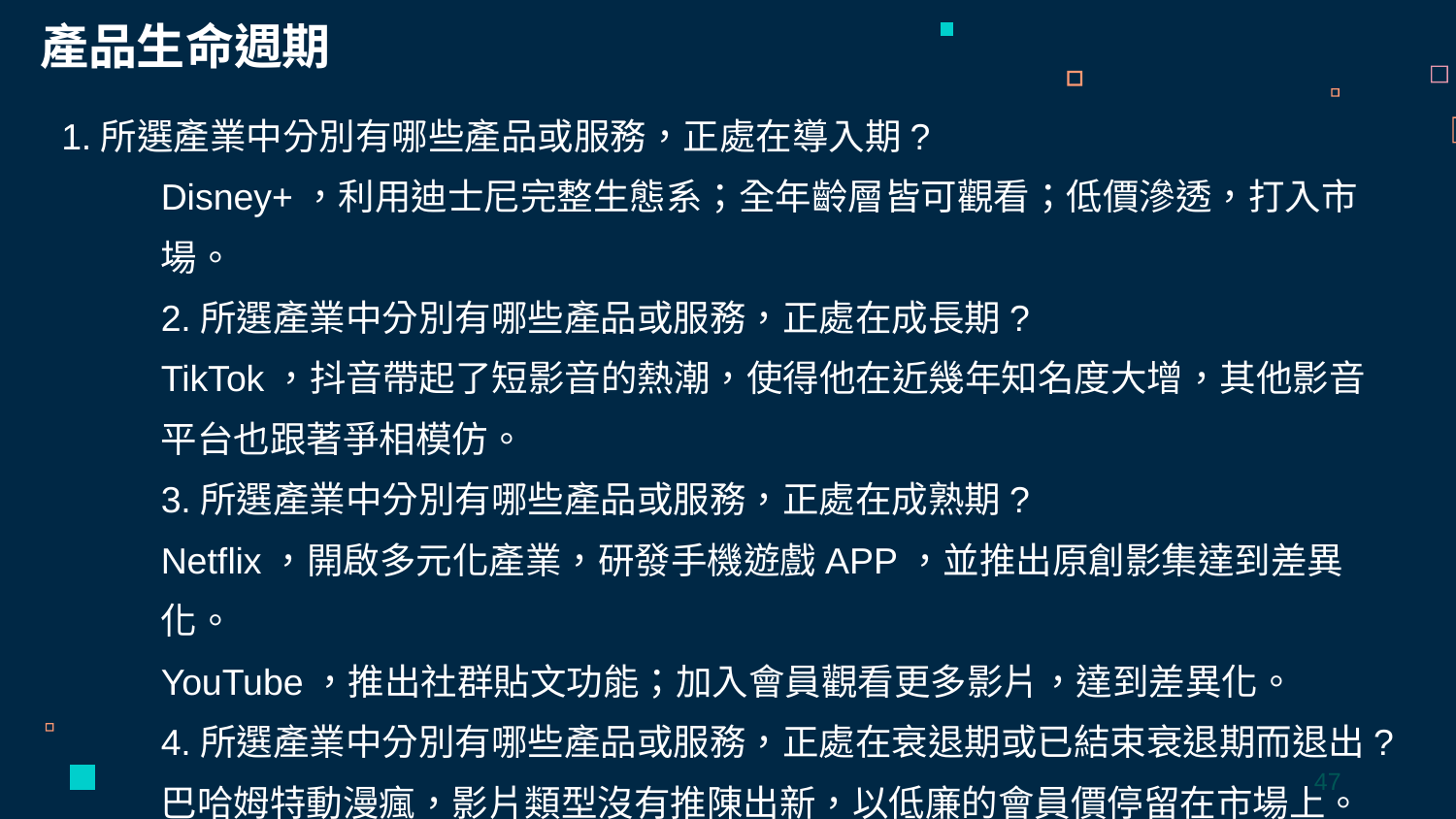

產品生命週期
1.所選產業中分別有哪些產品或服務，正處在導入期?
Disney+，利用迪士尼完整生態系；全年齡層皆可觀看；低價滲透，打入市場。
2.所選產業中分別有哪些產品或服務，正處在成長期?
TikTok，抖音帶起了短影音的熱潮，使得他在近幾年知名度大增，其他影音平台也跟著爭相模仿。
3.所選產業中分別有哪些產品或服務，正處在成熟期?
Netflix，開啟多元化產業，研發手機遊戲APP，並推出原創影集達到差異化。
YouTube，推出社群貼文功能；加入會員觀看更多影片，達到差異化。
4.所選產業中分別有哪些產品或服務，正處在衰退期或已結束衰退期而退出?
巴哈姆特動漫瘋，影片類型沒有推陳出新，以低廉的會員價停留在市場上。
47